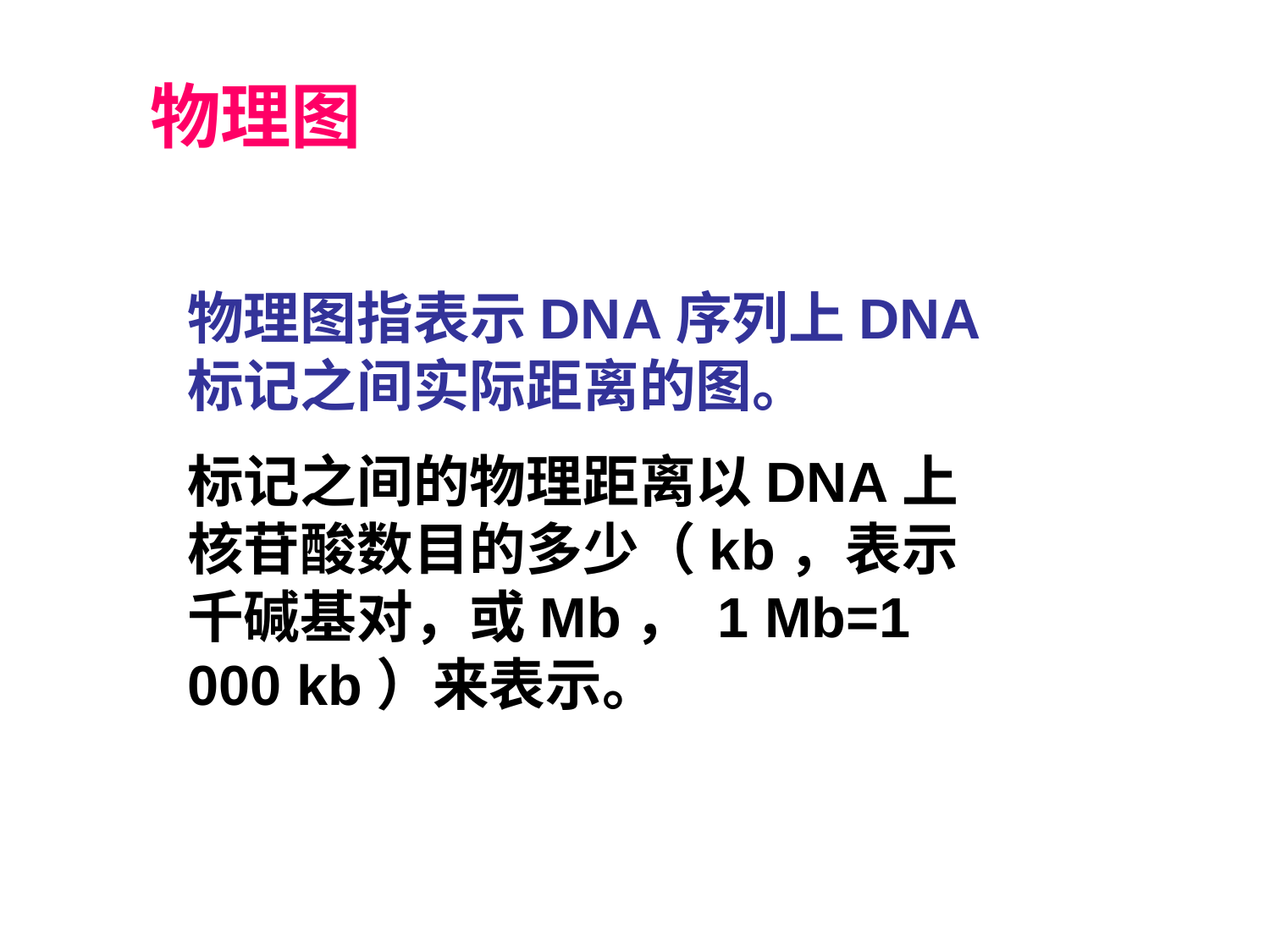

物理图
物理图指表示DNA序列上DNA标记之间实际距离的图。
标记之间的物理距离以DNA上核苷酸数目的多少（kb，表示千碱基对，或Mb， 1 Mb=1 000 kb）来表示。